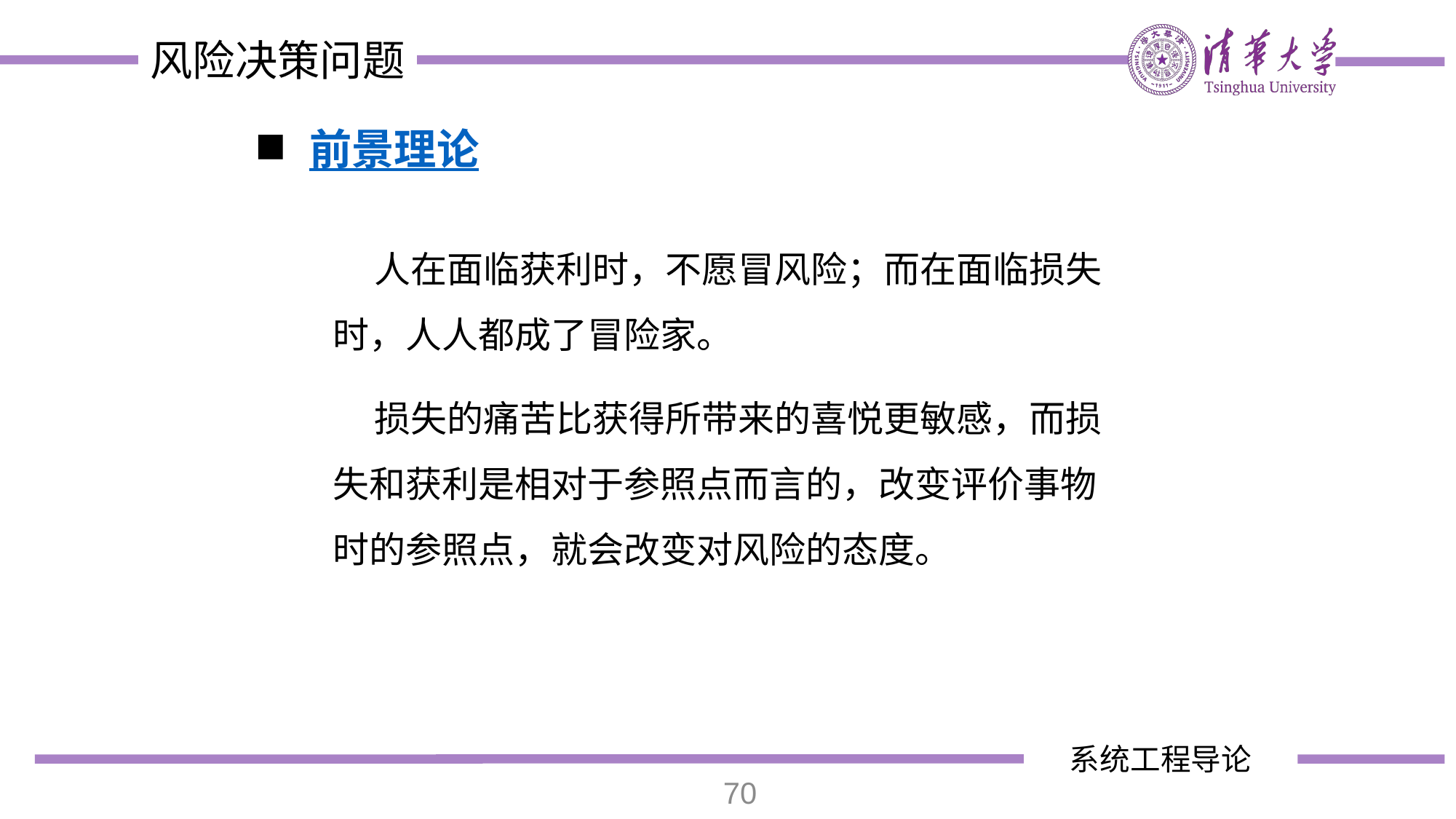

前景理论
    人在面临获利时，不愿冒风险；而在面临损失时，人人都成了冒险家。
    损失的痛苦比获得所带来的喜悦更敏感，而损失和获利是相对于参照点而言的，改变评价事物时的参照点，就会改变对风险的态度。